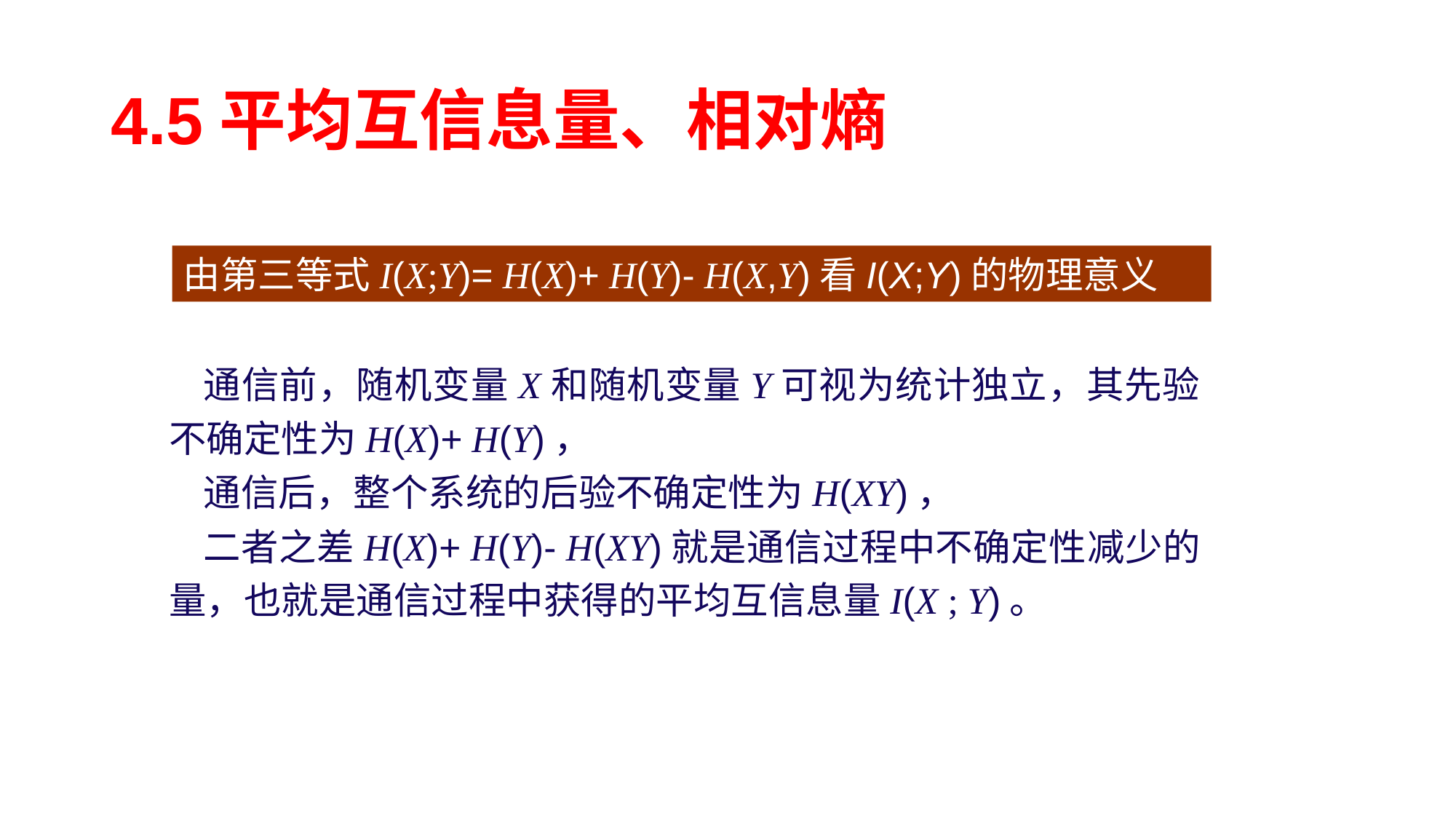

# 4.5平均互信息量、相对熵
由第三等式I(X;Y)= H(X)+ H(Y)- H(X,Y)看I(X;Y)的物理意义

通信前，随机变量X和随机变量Y可视为统计独立，其先验不确定性为H(X)+ H(Y)，
通信后，整个系统的后验不确定性为H(XY)，
二者之差H(X)+ H(Y)- H(XY)就是通信过程中不确定性减少的量，也就是通信过程中获得的平均互信息量I(X ; Y)。